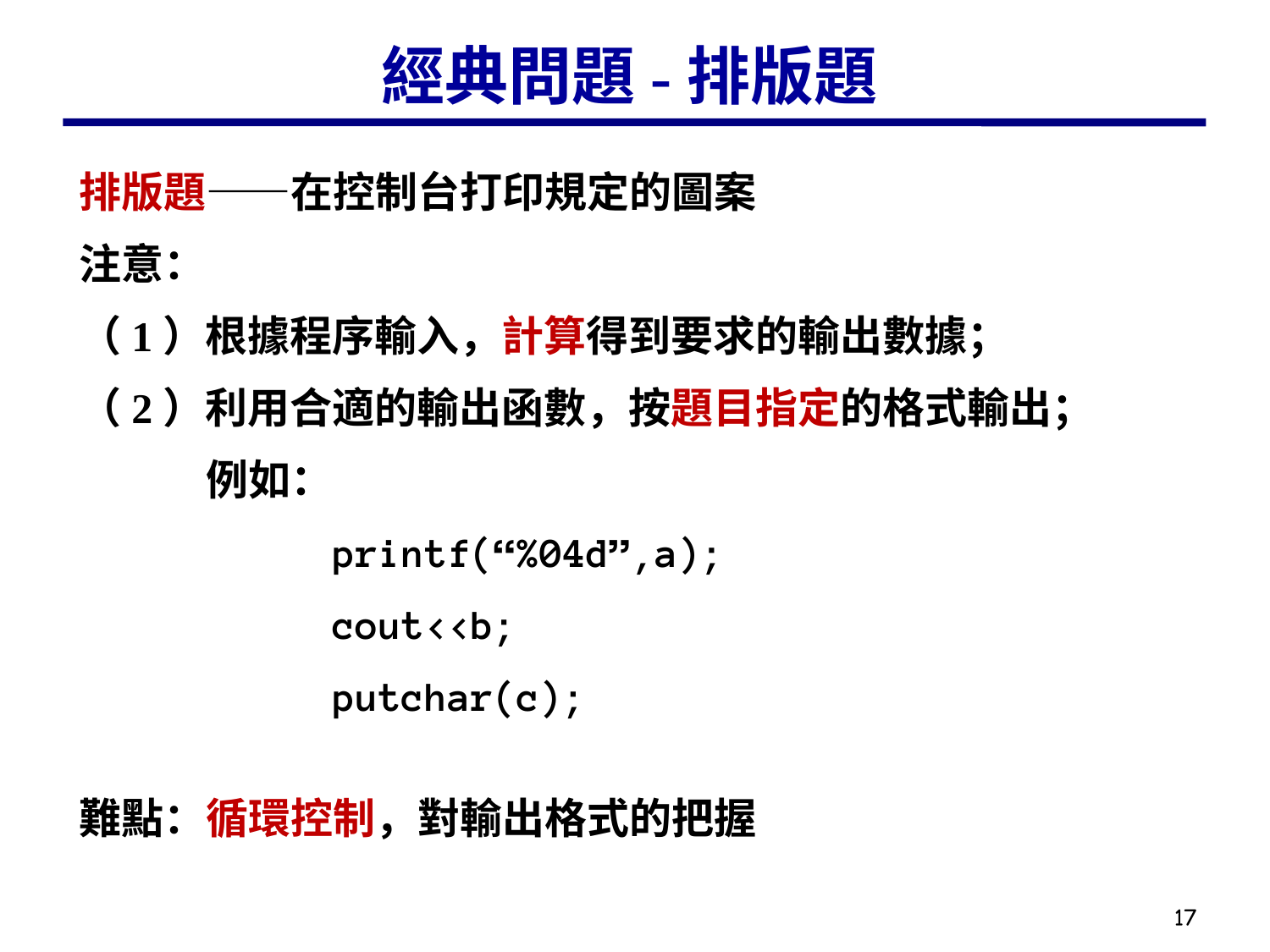

# 經典問題-排版題
排版題——在控制台打印規定的圖案
注意：
（1）根據程序輸入，計算得到要求的輸出數據；
（2）利用合適的輸出函數，按題目指定的格式輸出；
	例如：
		printf(“%04d”,a);
		cout<<b;
		putchar(c);
難點：循環控制，對輸出格式的把握